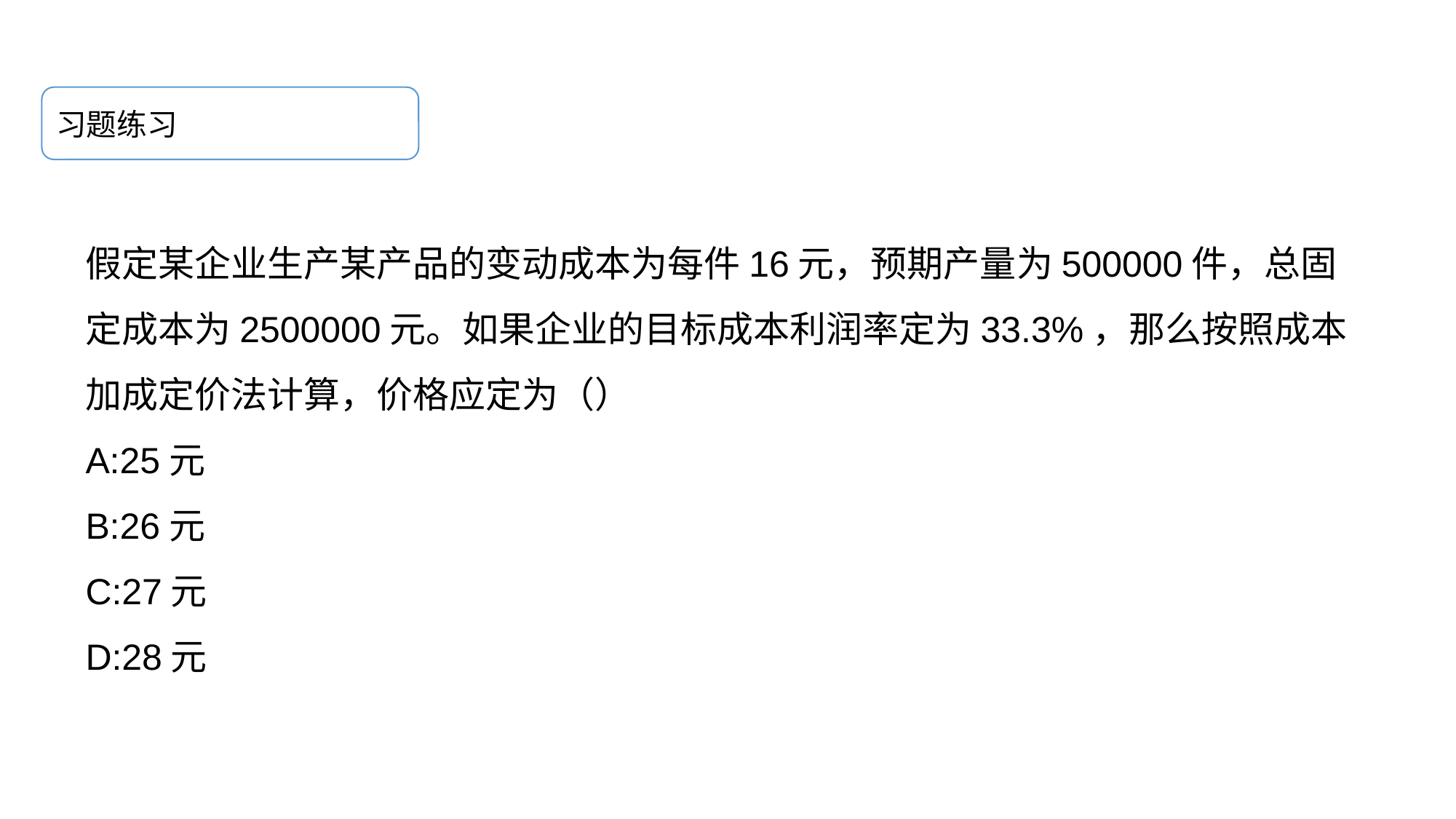

习题练习
假定某企业生产某产品的变动成本为每件16元，预期产量为500000件，总固定成本为2500000元。如果企业的目标成本利润率定为33.3%，那么按照成本加成定价法计算，价格应定为（）
A:25元
B:26元
C:27元
D:28元